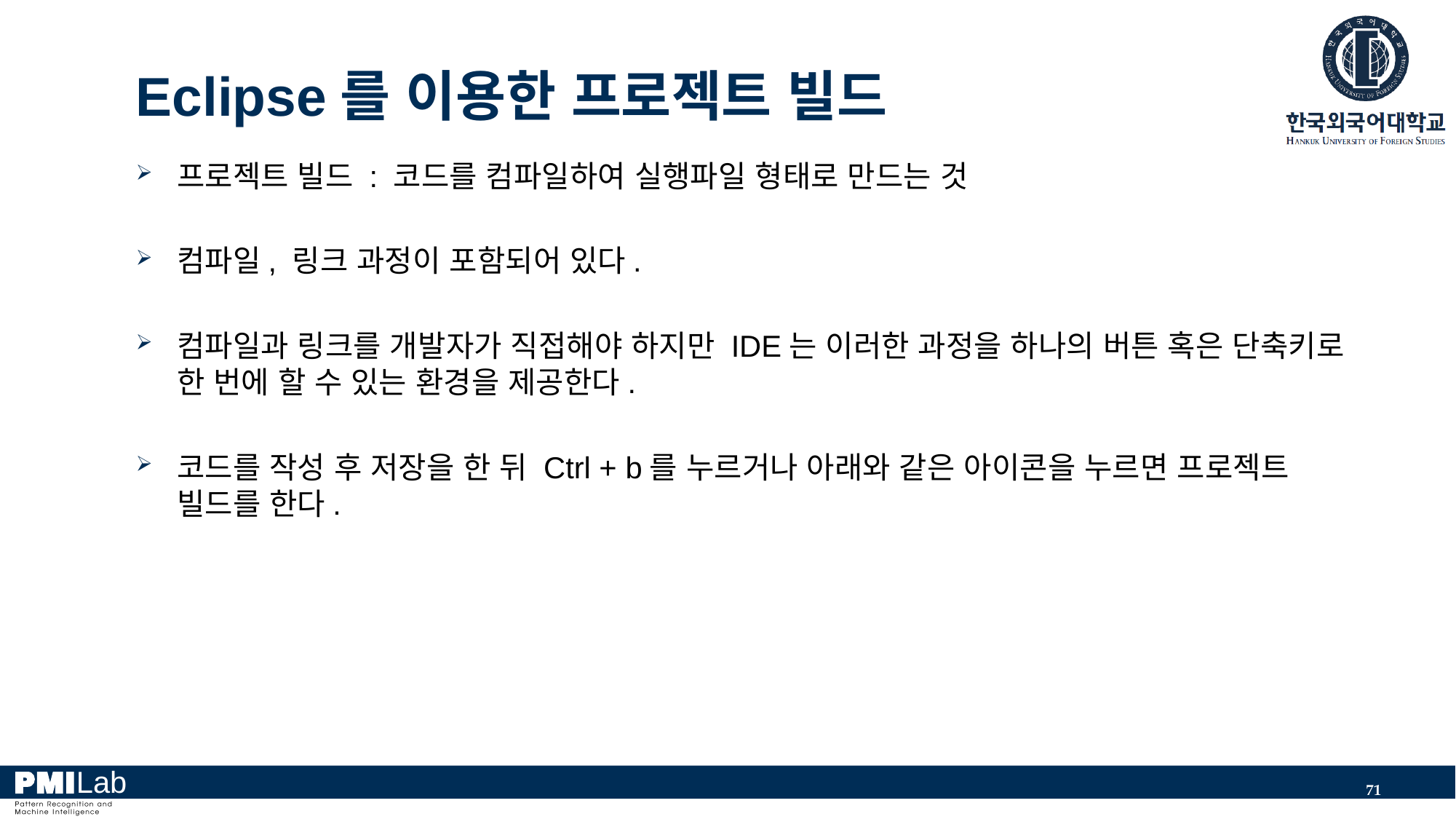

# Eclipse를 이용한 프로젝트 빌드
프로젝트 빌드 : 코드를 컴파일하여 실행파일 형태로 만드는 것

컴파일, 링크 과정이 포함되어 있다.

컴파일과 링크를 개발자가 직접해야 하지만 IDE는 이러한 과정을 하나의 버튼 혹은 단축키로 한 번에 할 수 있는 환경을 제공한다.

코드를 작성 후 저장을 한 뒤 Ctrl + b를 누르거나 아래와 같은 아이콘을 누르면 프로젝트 빌드를 한다.
71